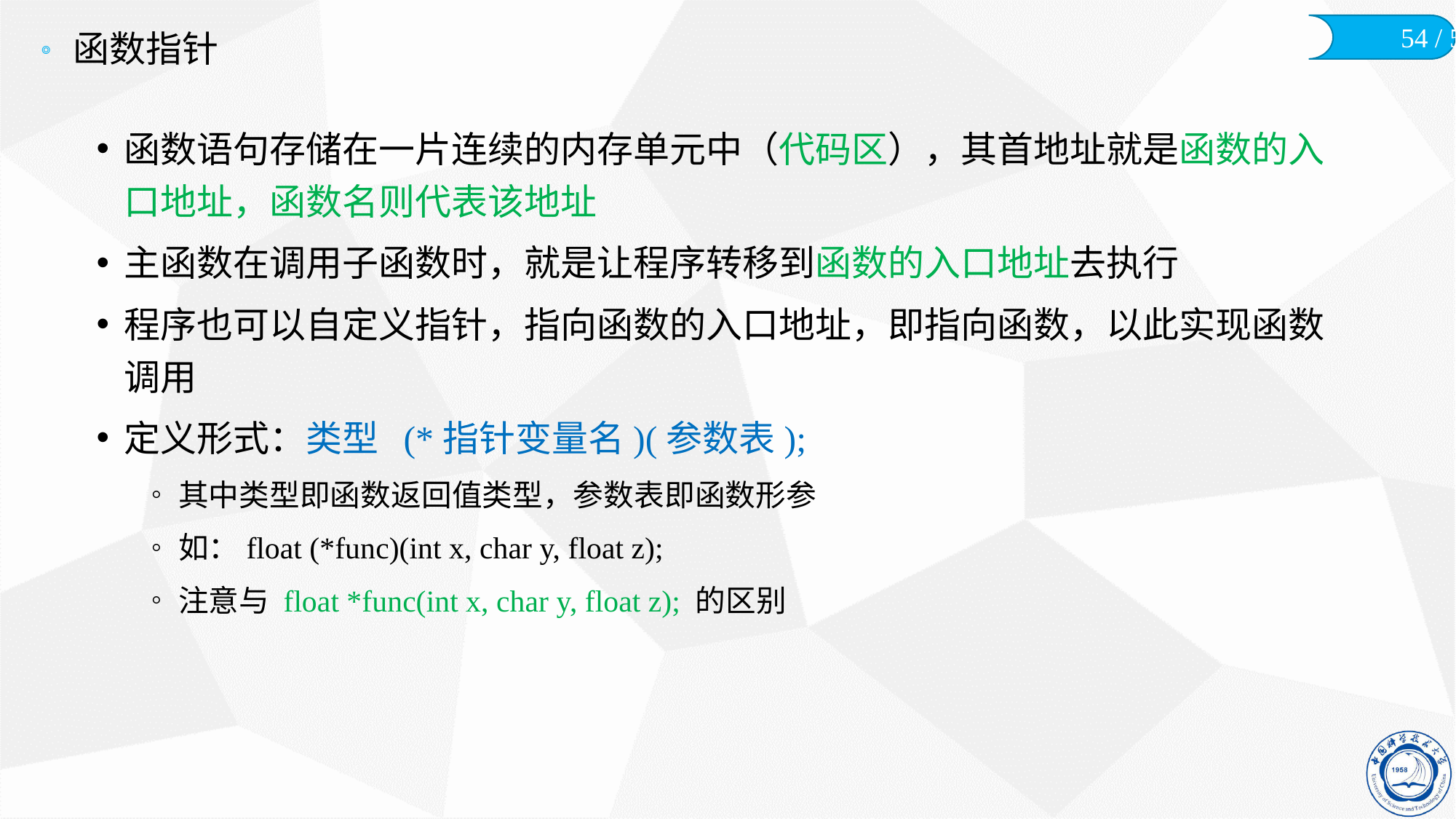

# 函数指针
函数语句存储在一片连续的内存单元中（代码区），其首地址就是函数的入口地址，函数名则代表该地址
主函数在调用子函数时，就是让程序转移到函数的入口地址去执行
程序也可以自定义指针，指向函数的入口地址，即指向函数，以此实现函数调用
定义形式：类型  (*指针变量名)(参数表);
其中类型即函数返回值类型，参数表即函数形参
如：float (*func)(int x, char y, float z);
注意与 float *func(int x, char y, float z); 的区别